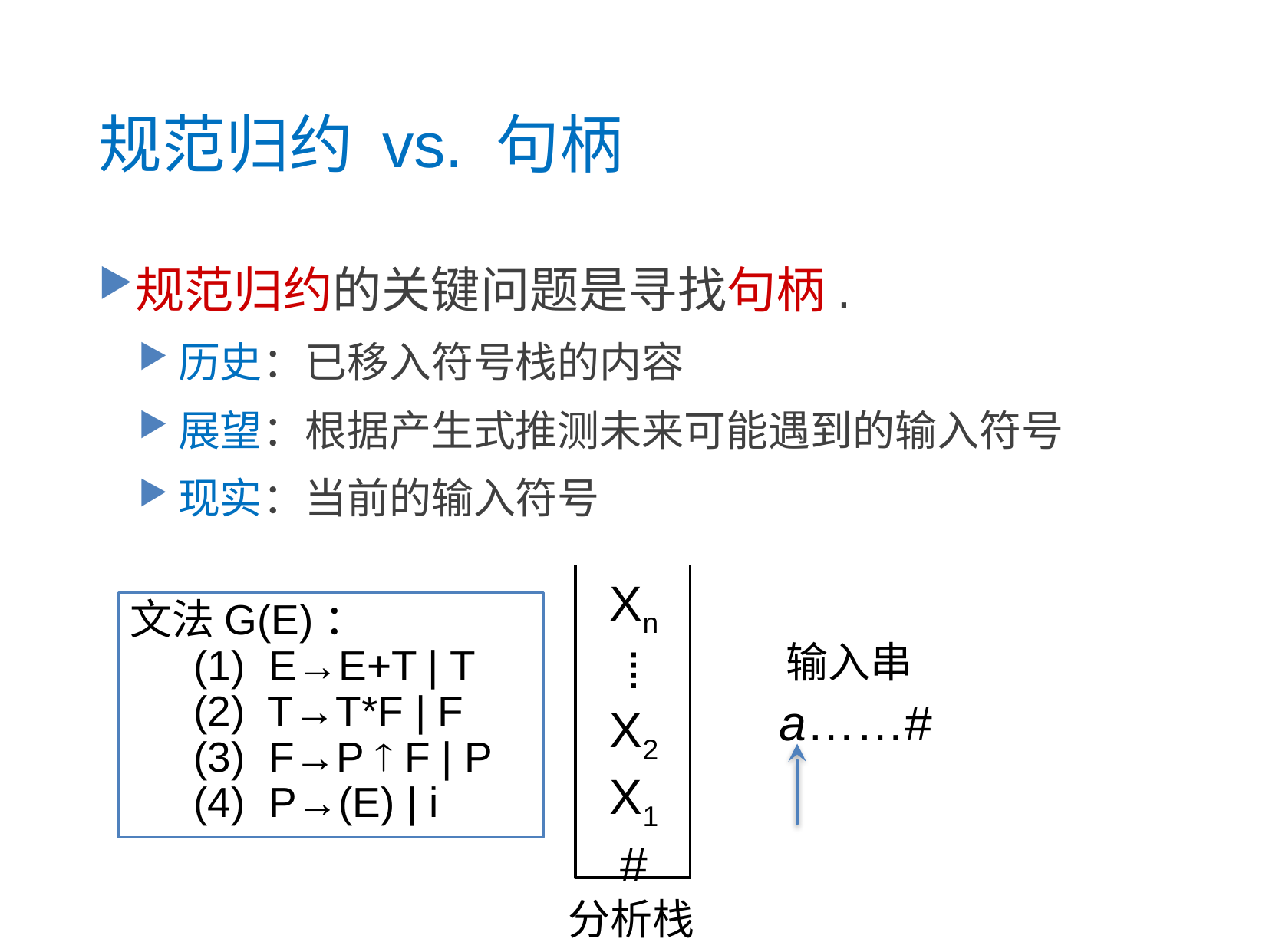

# 规范归约 vs. 句柄
规范归约的关键问题是寻找句柄.
历史：已移入符号栈的内容
展望：根据产生式推测未来可能遇到的输入符号
现实：当前的输入符号

Xn
⁞
X2
X1
#
输入串
a……#
分析栈
文法G(E)：
(1)  E→E+T | T
(2)  T→T*F | F
(3)  F→P ↑ F | P
(4)  P→(E) | i